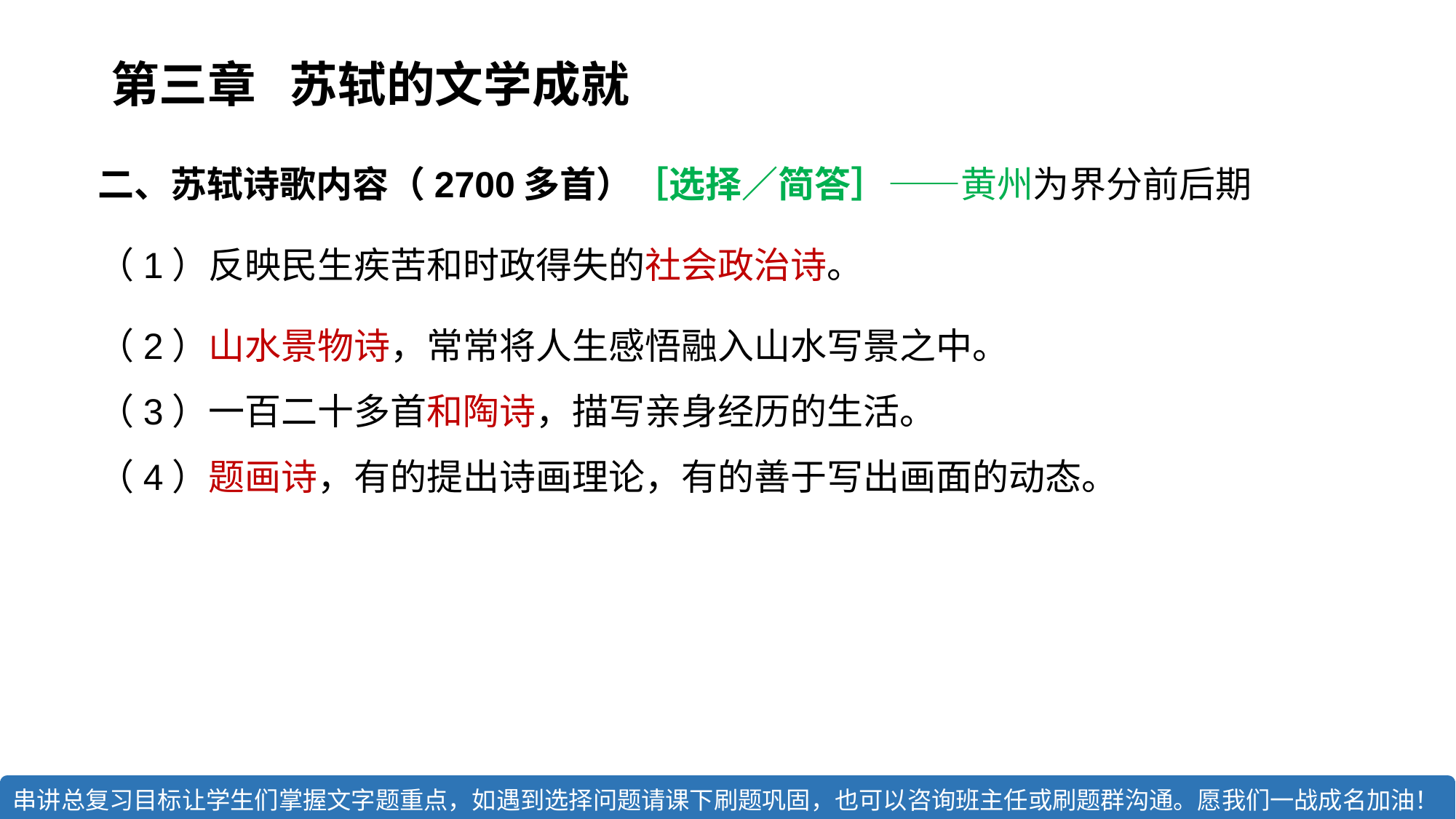

第三章   苏轼的文学成就
二、苏轼诗歌内容（2700多首）［选择／简答］——黄州为界分前后期
（1）反映民生疾苦和时政得失的社会政治诗。
（2）山水景物诗，常常将人生感悟融入山水写景之中。
（3）一百二十多首和陶诗，描写亲身经历的生活。
（4）题画诗，有的提出诗画理论，有的善于写出画面的动态。